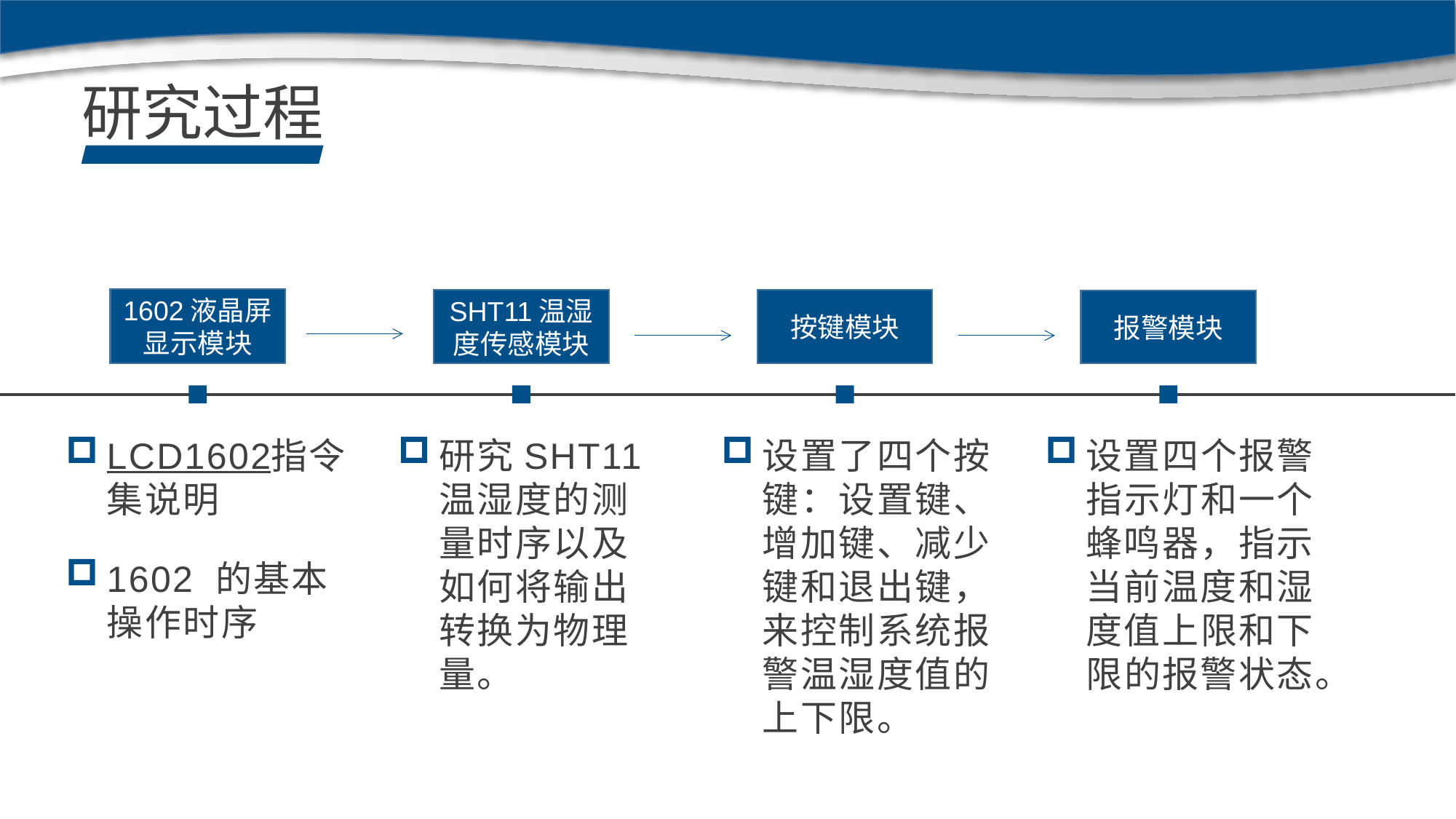

研究过程

1602液晶屏显示模块
SHT11温湿度传感模块
按键模块
报警模块

LCD1602指令集说明
研究SHT11温湿度的测量时序以及如何将输出转换为物理量。
设置了四个按键：设置键、增加键、减少键和退出键，来控制系统报警温湿度值的上下限。
设置四个报警指示灯和一个蜂鸣器，指示当前温度和湿度值上限和下限的报警状态。
1602 的基本操作时序